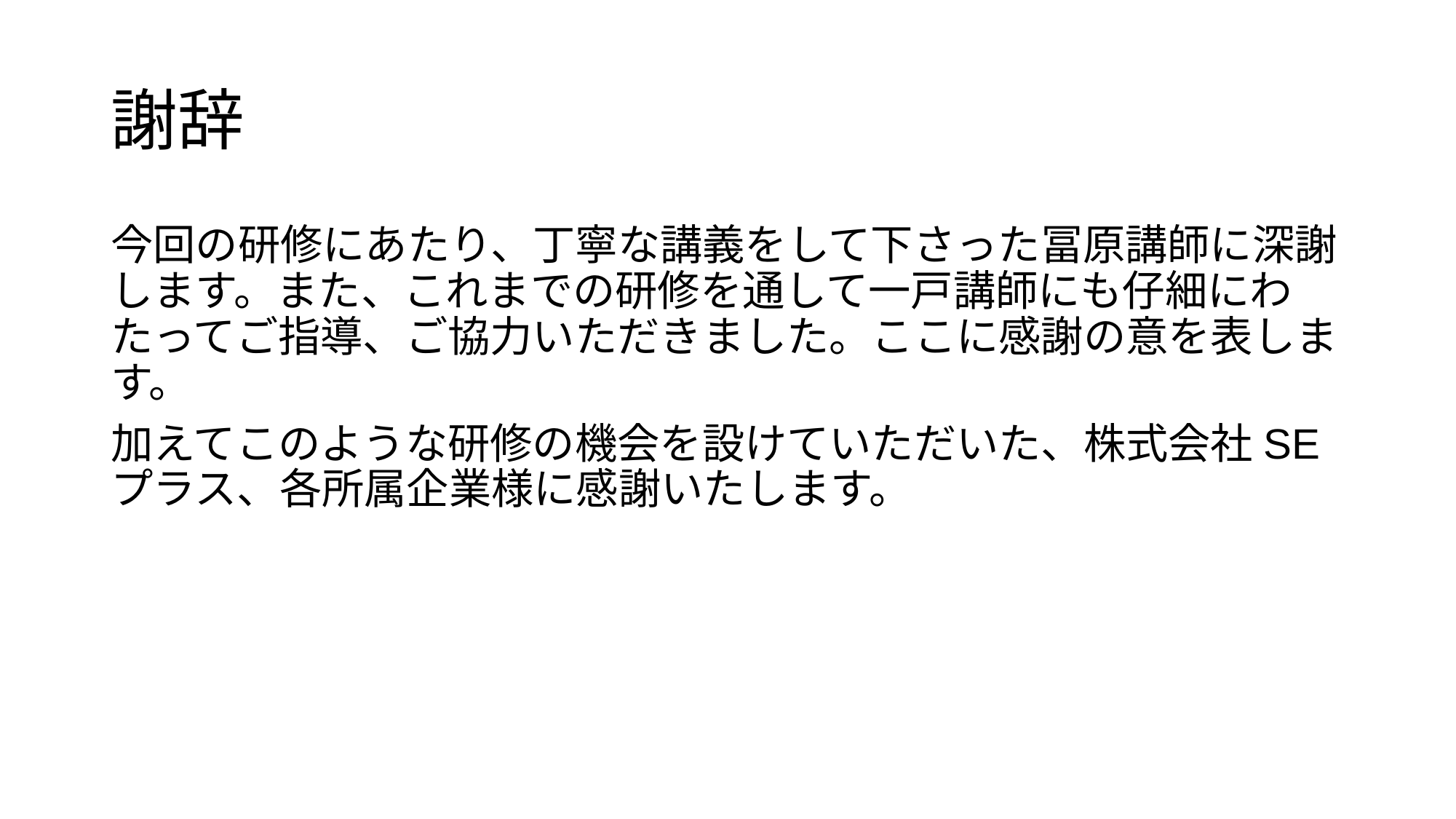

# 謝辞
今回の研修にあたり、丁寧な講義をして下さった冨原講師に深謝します。また、これまでの研修を通して一戸講師にも仔細にわたってご指導、ご協力いただきました。ここに感謝の意を表します。
加えてこのような研修の機会を設けていただいた、株式会社SEプラス、各所属企業様に感謝いたします。